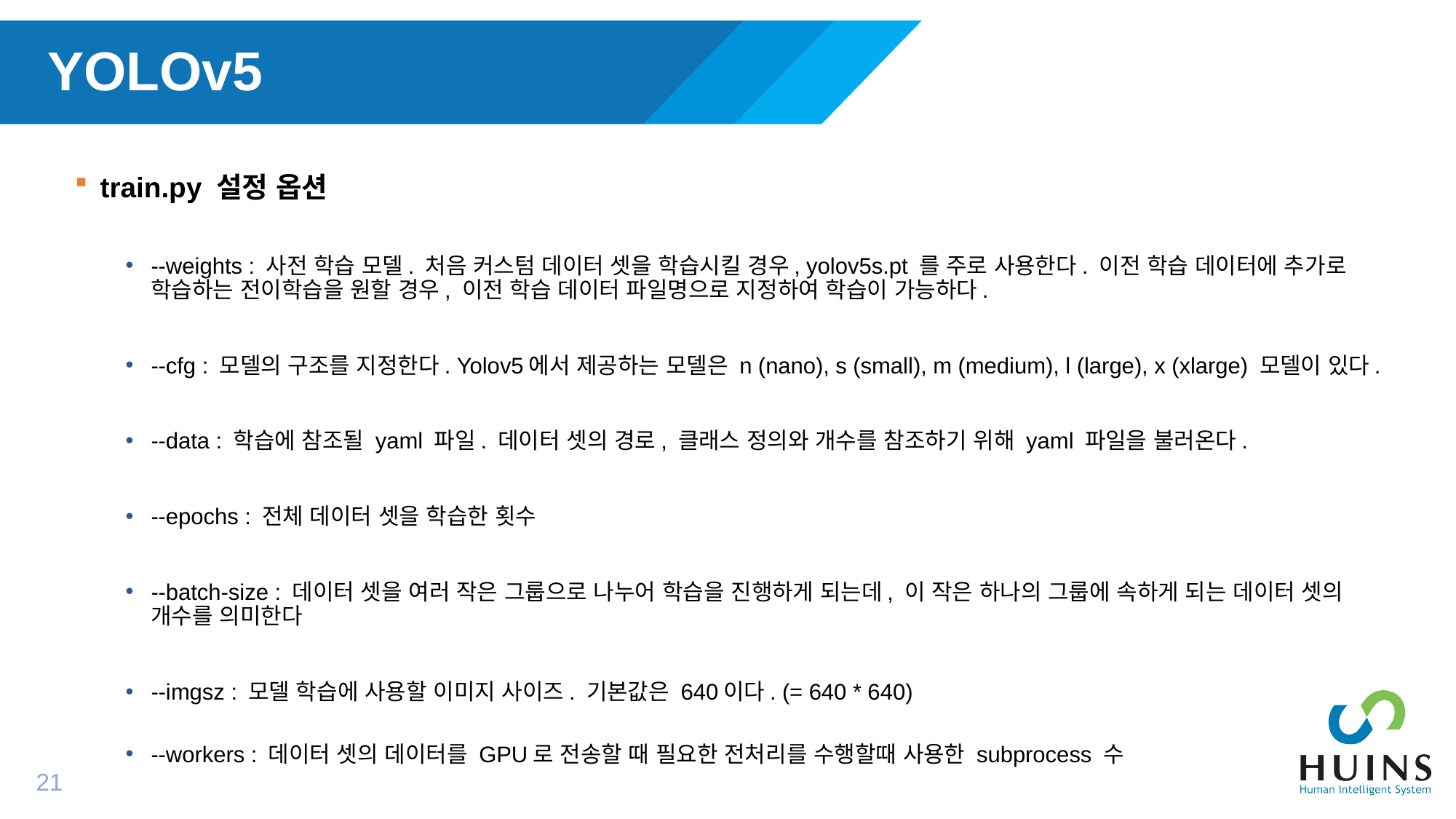

# YOLOv5
train.py 설정 옵션

--weights : 사전 학습 모델. 처음 커스텀 데이터 셋을 학습시킬 경우, yolov5s.pt 를 주로 사용한다. 이전 학습 데이터에 추가로 학습하는 전이학습을 원할 경우, 이전 학습 데이터 파일명으로 지정하여 학습이 가능하다.

--cfg : 모델의 구조를 지정한다. Yolov5에서 제공하는 모델은 n (nano), s (small), m (medium), l (large), x (xlarge) 모델이 있다.

--data : 학습에 참조될 yaml 파일. 데이터 셋의 경로, 클래스 정의와 개수를 참조하기 위해 yaml 파일을 불러온다.

--epochs : 전체 데이터 셋을 학습한 횟수

--batch-size : 데이터 셋을 여러 작은 그룹으로 나누어 학습을 진행하게 되는데, 이 작은 하나의 그룹에 속하게 되는 데이터 셋의 개수를 의미한다

--imgsz : 모델 학습에 사용할 이미지 사이즈. 기본값은 640이다. (= 640 * 640)

--workers : 데이터 셋의 데이터를 GPU로 전송할 때 필요한 전처리를 수행할때 사용한 subprocess 수
21